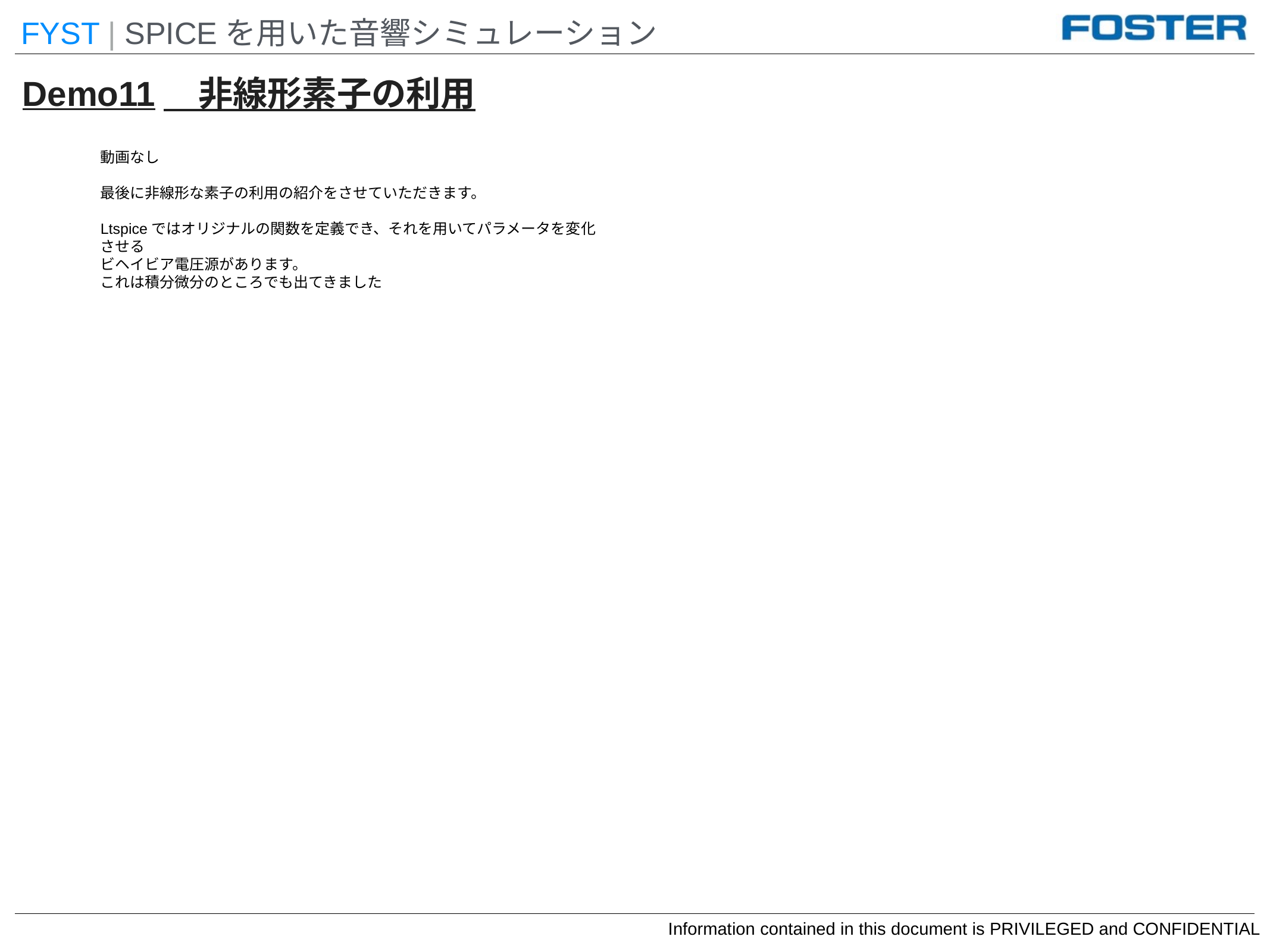

FYST | SPICEを用いた音響シミュレーション
Demo11　非線形素子の利用
動画なし

最後に非線形な素子の利用の紹介をさせていただきます。

Ltspiceではオリジナルの関数を定義でき、それを用いてパラメータを変化させる
ビヘイビア電圧源があります。
これは積分微分のところでも出てきました